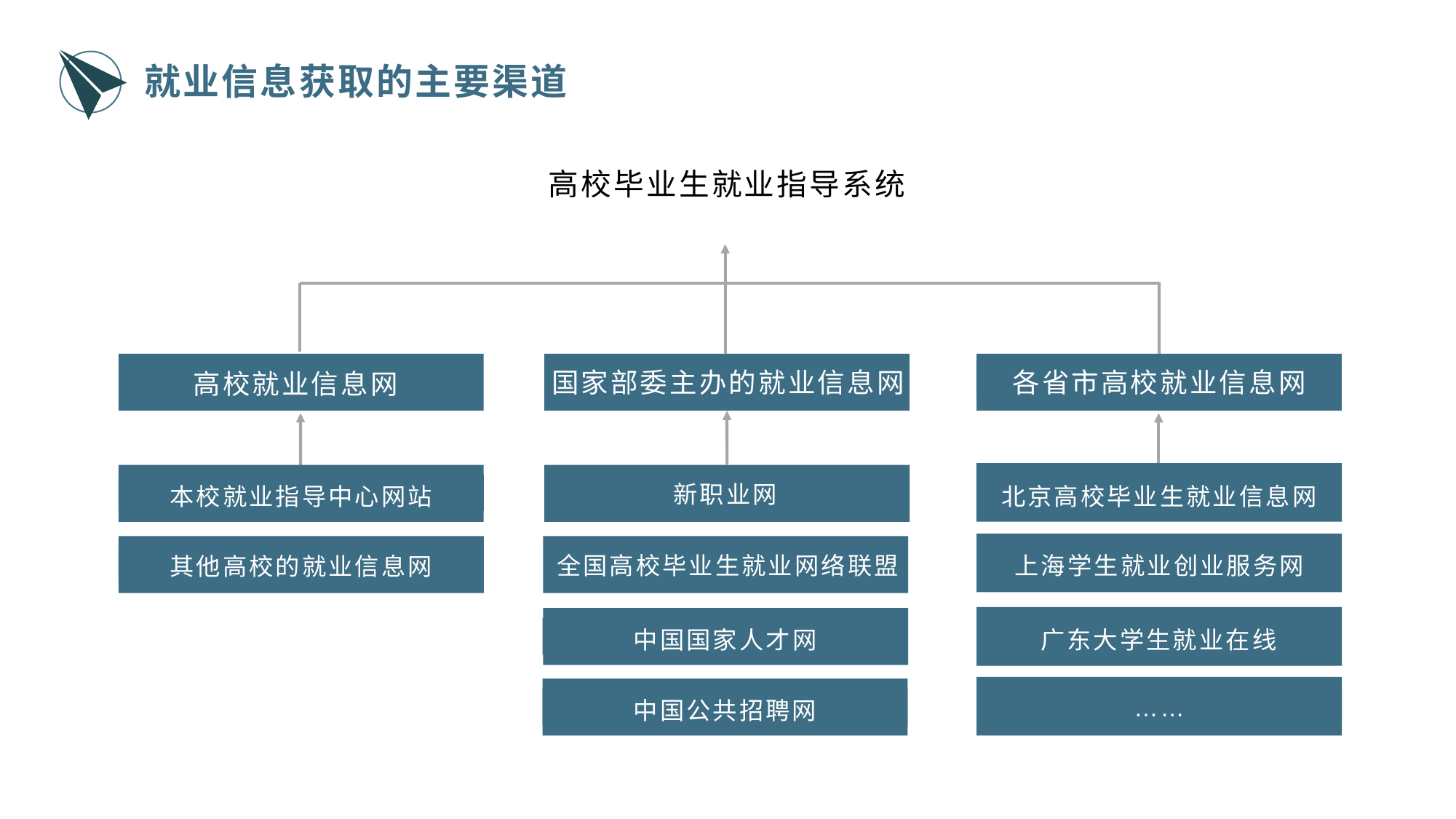

就业信息获取的主要渠道
高校毕业生就业指导系统

国家部委主办的就业信息网
各省市高校就业信息网
高校就业信息网

新职业网
本校就业指导中心网站
北京高校毕业生就业信息网

全国高校毕业生就业网络联盟
上海学生就业创业服务网
其他高校的就业信息网

中国国家人才网
广东大学生就业在线

……
中国公共招聘网